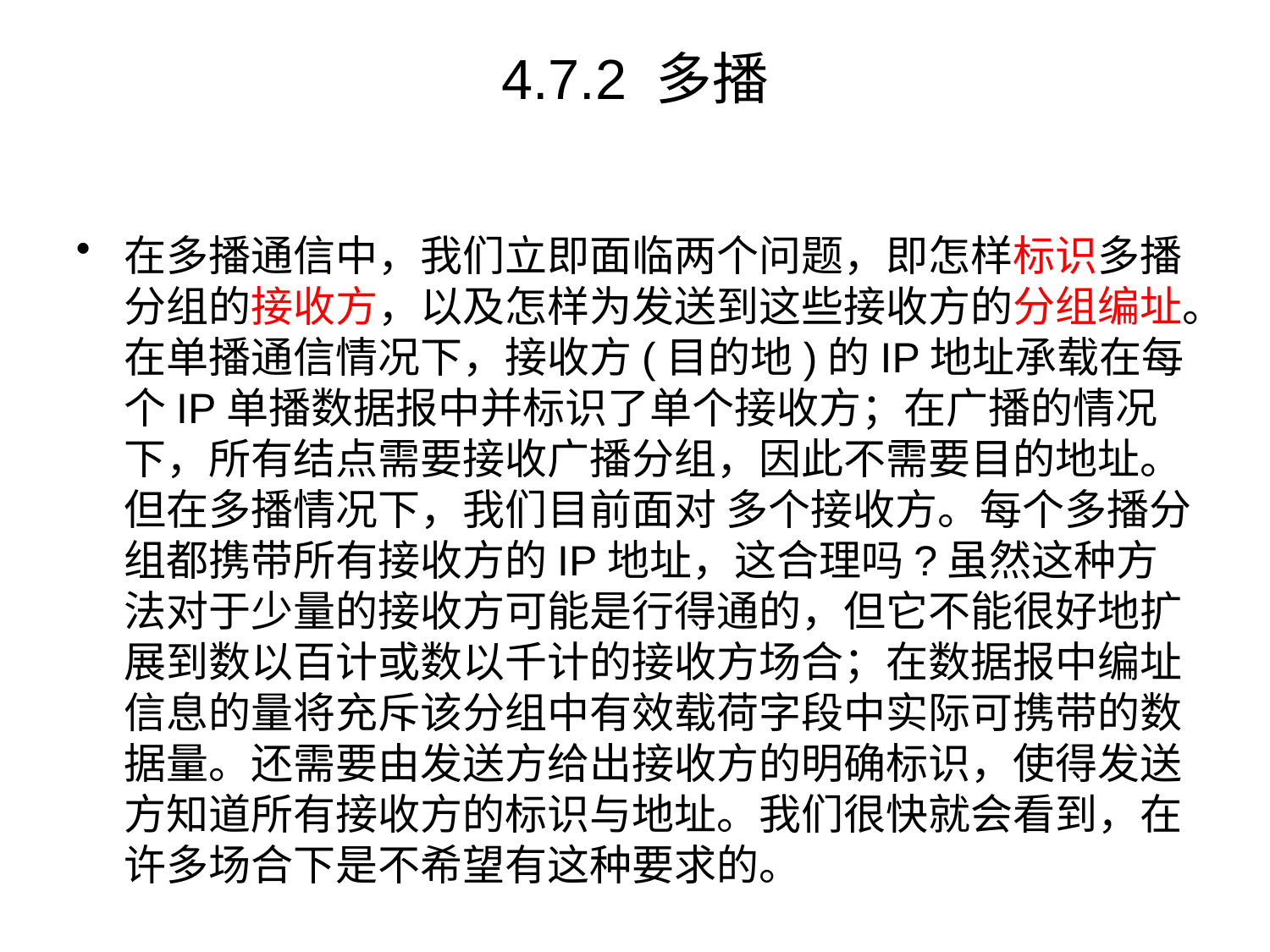

# 4.7.2 多播
在多播通信中，我们立即面临两个问题，即怎样标识多播分组的接收方，以及怎样为发送到这些接收方的分组编址。在单播通信情况下，接收方(目的地)的IP地址承载在每个IP单播数据报中并标识了单个接收方；在广播的情况下，所有结点需要接收广播分组，因此不需要目的地址。但在多播情况下，我们目前面对 多个接收方。每个多播分组都携带所有接收方的IP地址，这合理吗?虽然这种方法对于少量的接收方可能是行得通的，但它不能很好地扩展到数以百计或数以千计的接收方场合；在数据报中编址信息的量将充斥该分组中有效载荷字段中实际可携带的数据量。还需要由发送方给出接收方的明确标识，使得发送方知道所有接收方的标识与地址。我们很快就会看到，在许多场合下是不希望有这种要求的。